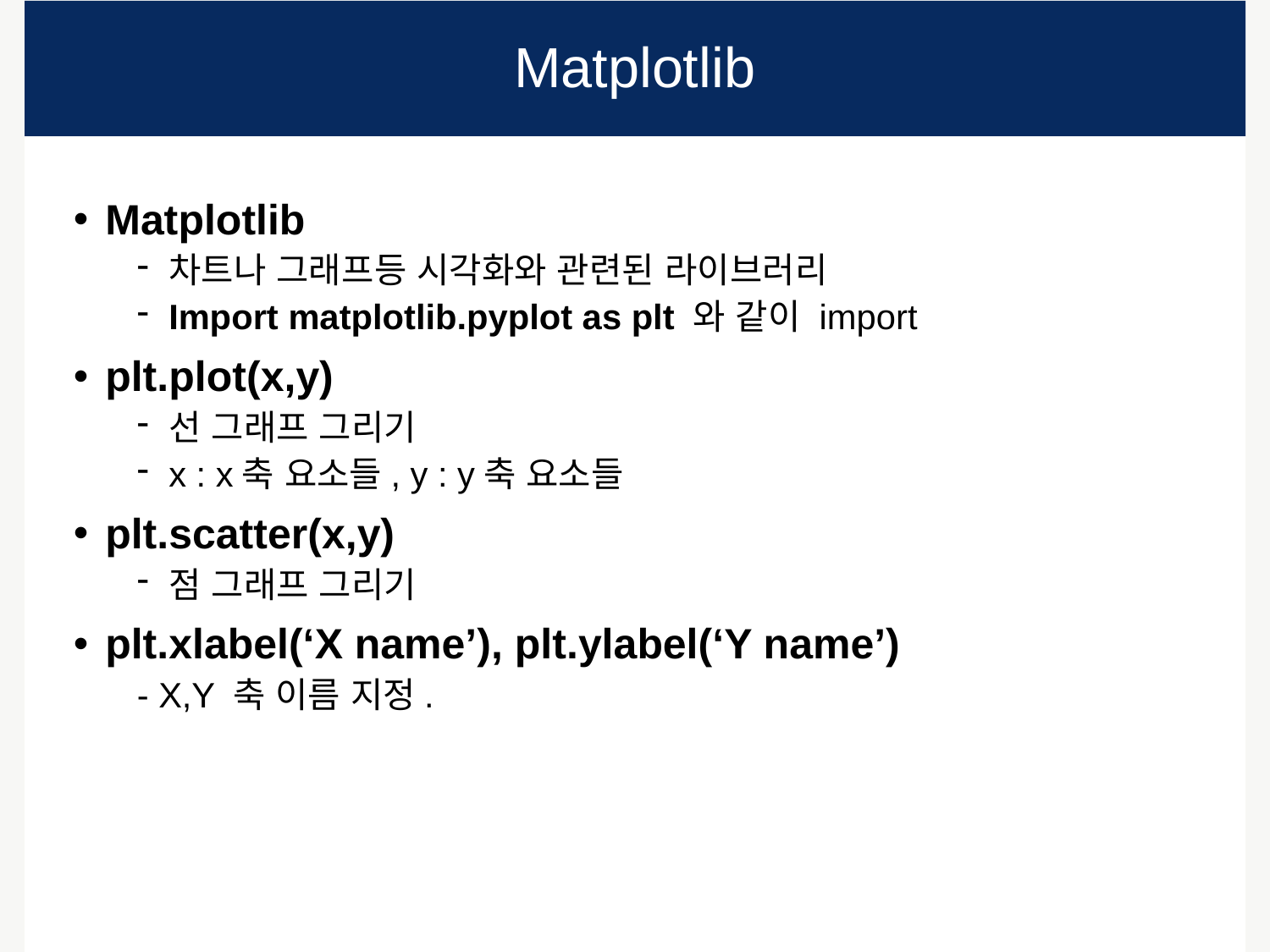

# Matplotlib
Matplotlib
차트나 그래프등 시각화와 관련된 라이브러리
Import matplotlib.pyplot as plt 와 같이 import
plt.plot(x,y)
선 그래프 그리기
x : x축 요소들, y : y축 요소들
plt.scatter(x,y)
점 그래프 그리기
plt.xlabel(‘X name’), plt.ylabel(‘Y name’)
- X,Y 축 이름 지정.